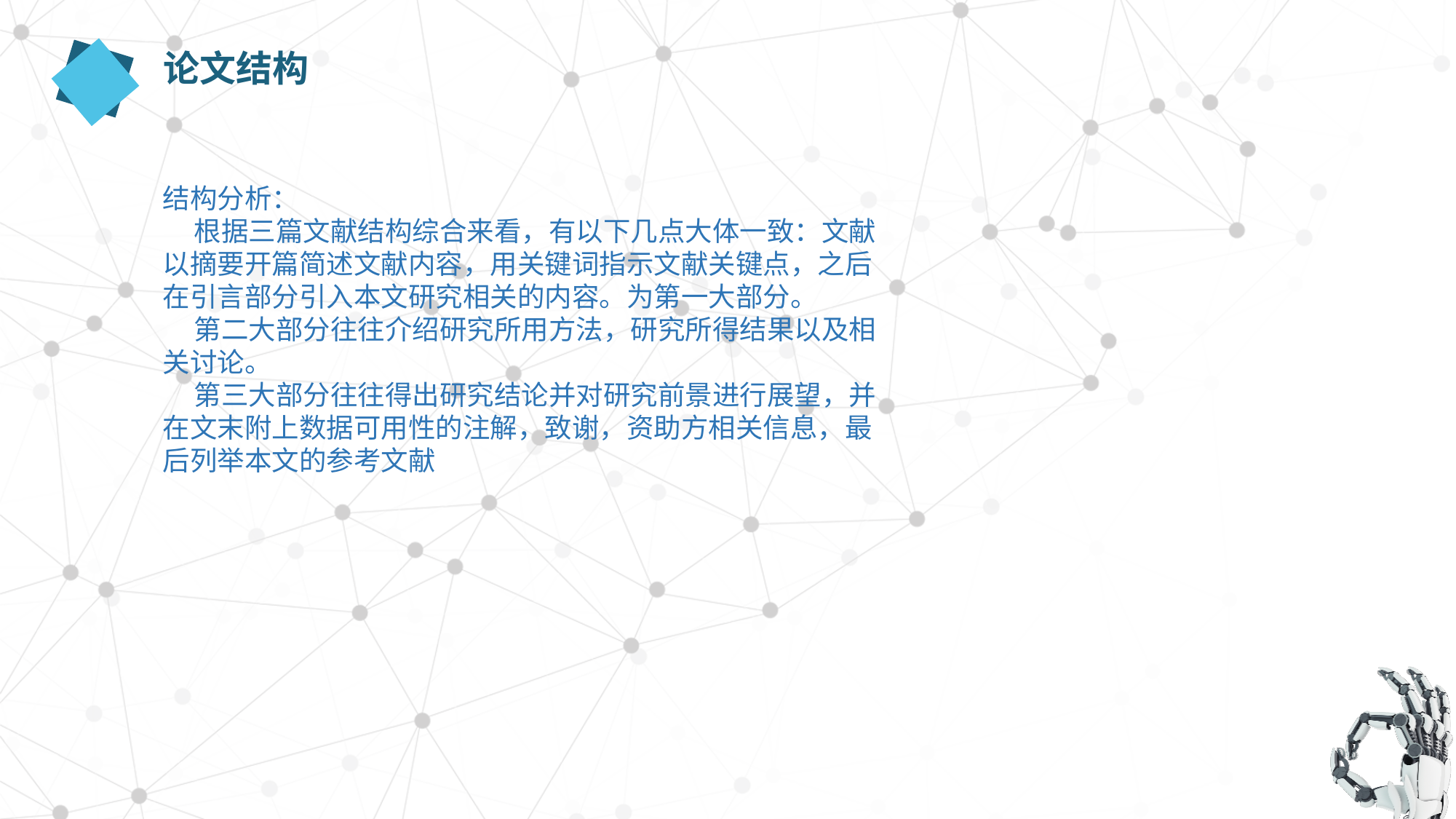

论文结构
结构分析：
    根据三篇文献结构综合来看，有以下几点大体一致：文献以摘要开篇简述文献内容，用关键词指示文献关键点，之后在引言部分引入本文研究相关的内容。为第一大部分。
    第二大部分往往介绍研究所用方法，研究所得结果以及相关讨论。
    第三大部分往往得出研究结论并对研究前景进行展望，并在文末附上数据可用性的注解，致谢，资助方相关信息，最后列举本文的参考文献